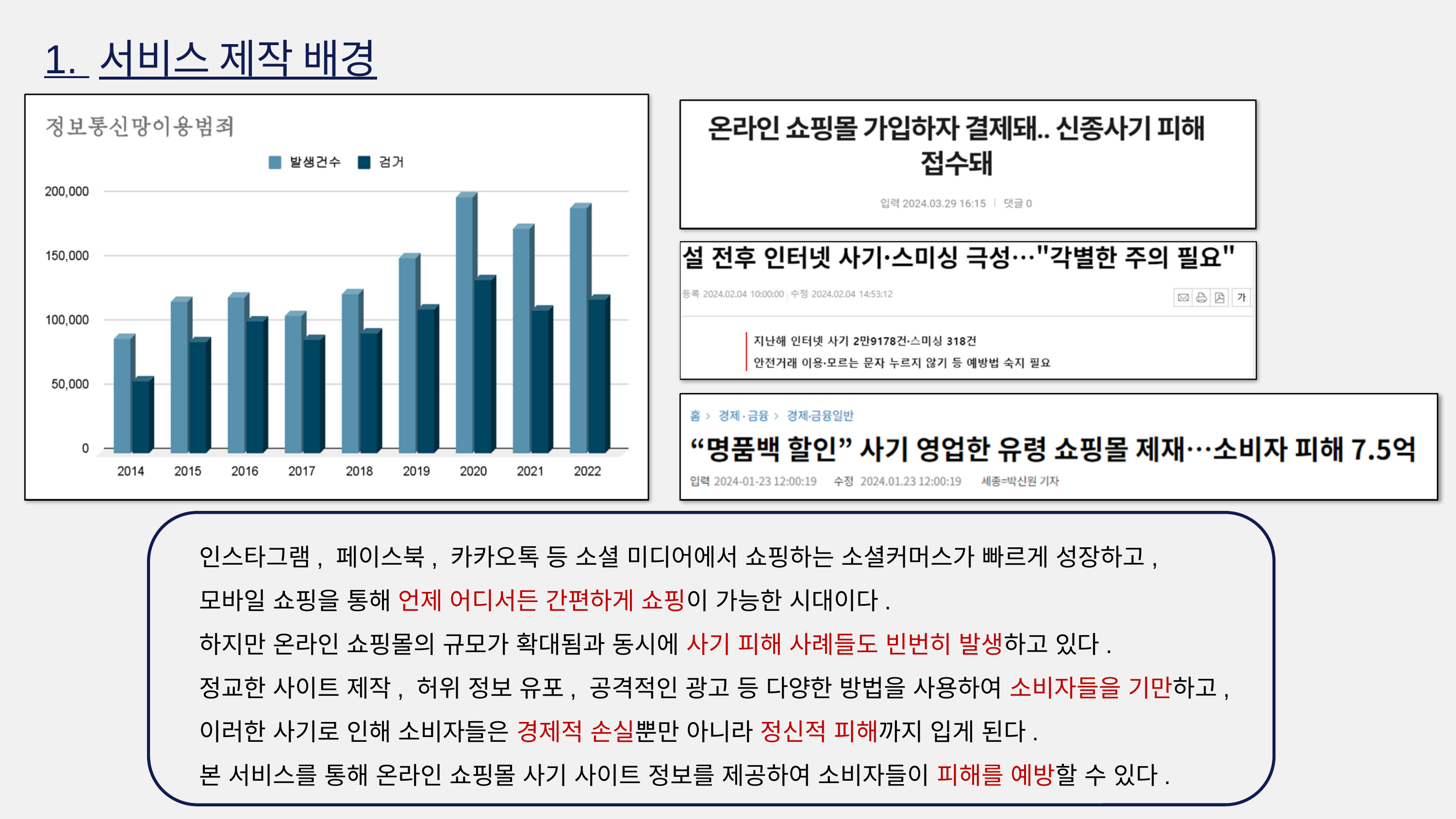

1. 서비스 제작 배경

인스타그램, 페이스북, 카카오톡 등 소셜 미디어에서 쇼핑하는 소셜커머스가 빠르게 성장하고,
모바일 쇼핑을 통해 언제 어디서든 간편하게 쇼핑이 가능한 시대이다.
하지만 온라인 쇼핑몰의 규모가 확대됨과 동시에 사기 피해 사례들도 빈번히 발생하고 있다.
정교한 사이트 제작, 허위 정보 유포, 공격적인 광고 등 다양한 방법을 사용하여 소비자들을 기만하고,
이러한 사기로 인해 소비자들은 경제적 손실뿐만 아니라 정신적 피해까지 입게 된다.
본 서비스를 통해 온라인 쇼핑몰 사기 사이트 정보를 제공하여 소비자들이 피해를 예방할 수 있다.